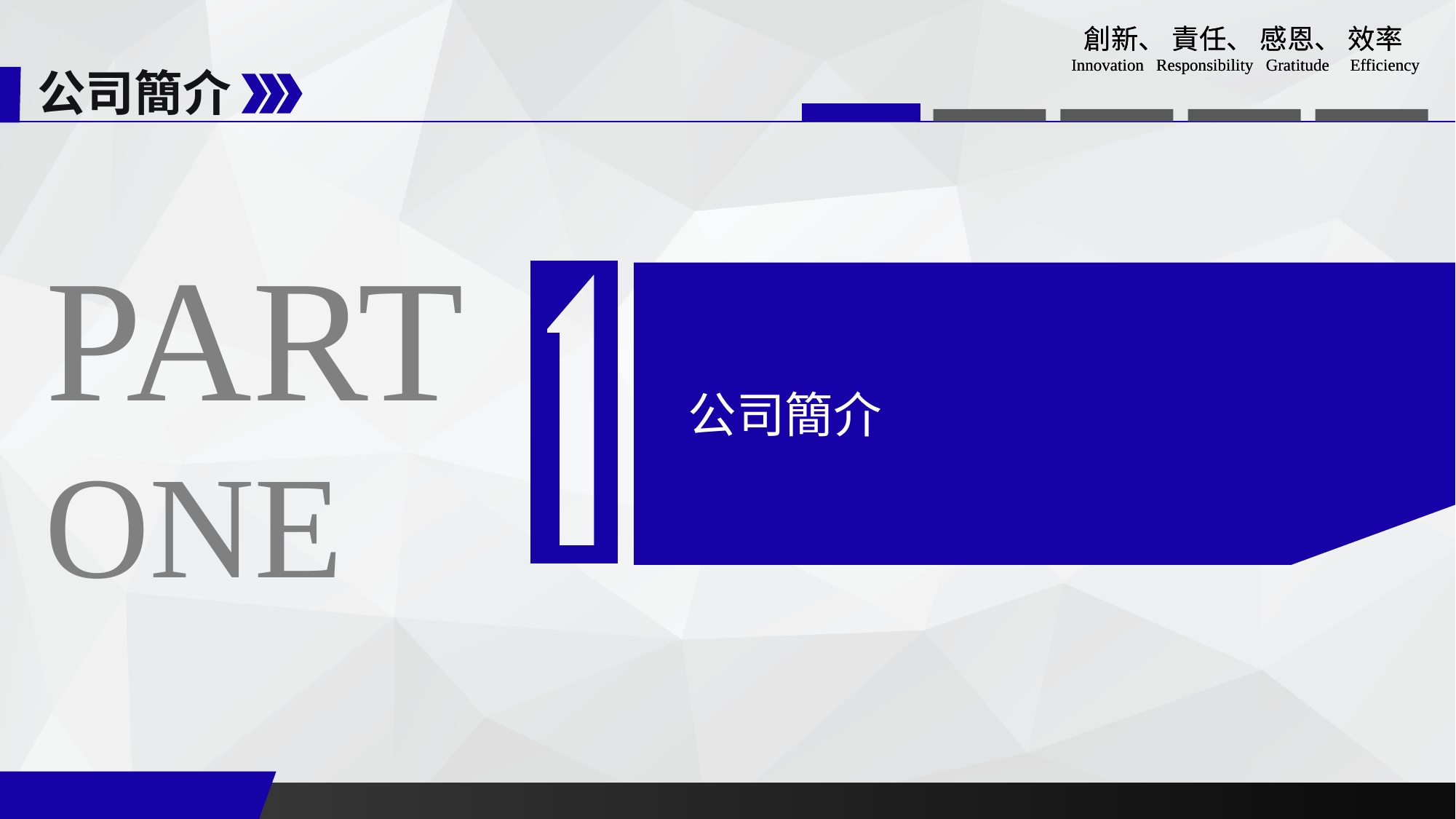

創新、 責任、 感恩、 效率
Innovation   Responsibility   Gratitude     Efficiency
公司簡介

PART

公司簡介
ONE